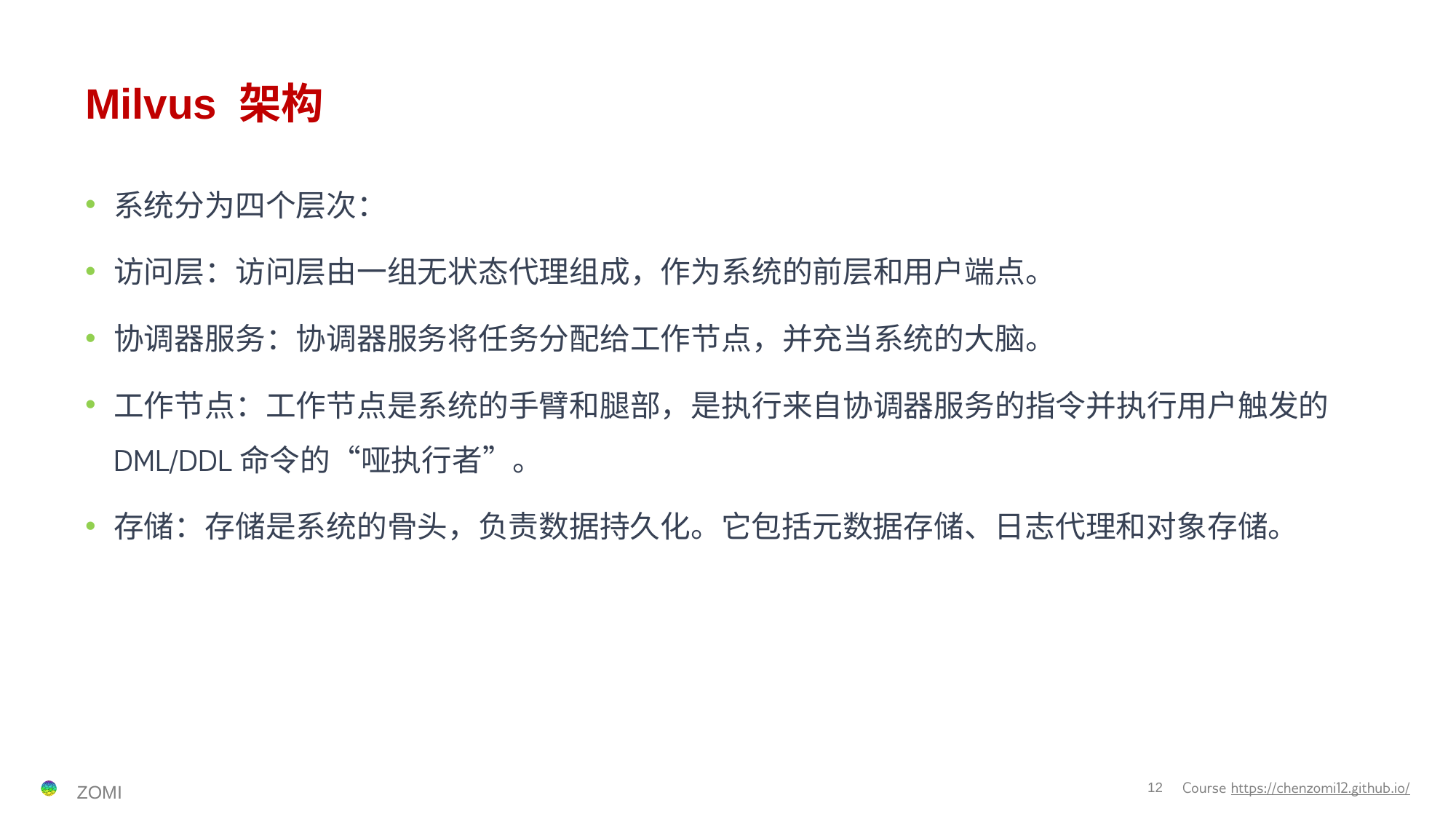

# Milvus 架构
系统分为四个层次：
访问层：访问层由一组无状态代理组成，作为系统的前层和用户端点。
协调器服务：协调器服务将任务分配给工作节点，并充当系统的大脑。
工作节点：工作节点是系统的手臂和腿部，是执行来自协调器服务的指令并执行用户触发的DML/DDL命令的“哑执行者”。
存储：存储是系统的骨头，负责数据持久化。它包括元数据存储、日志代理和对象存储。